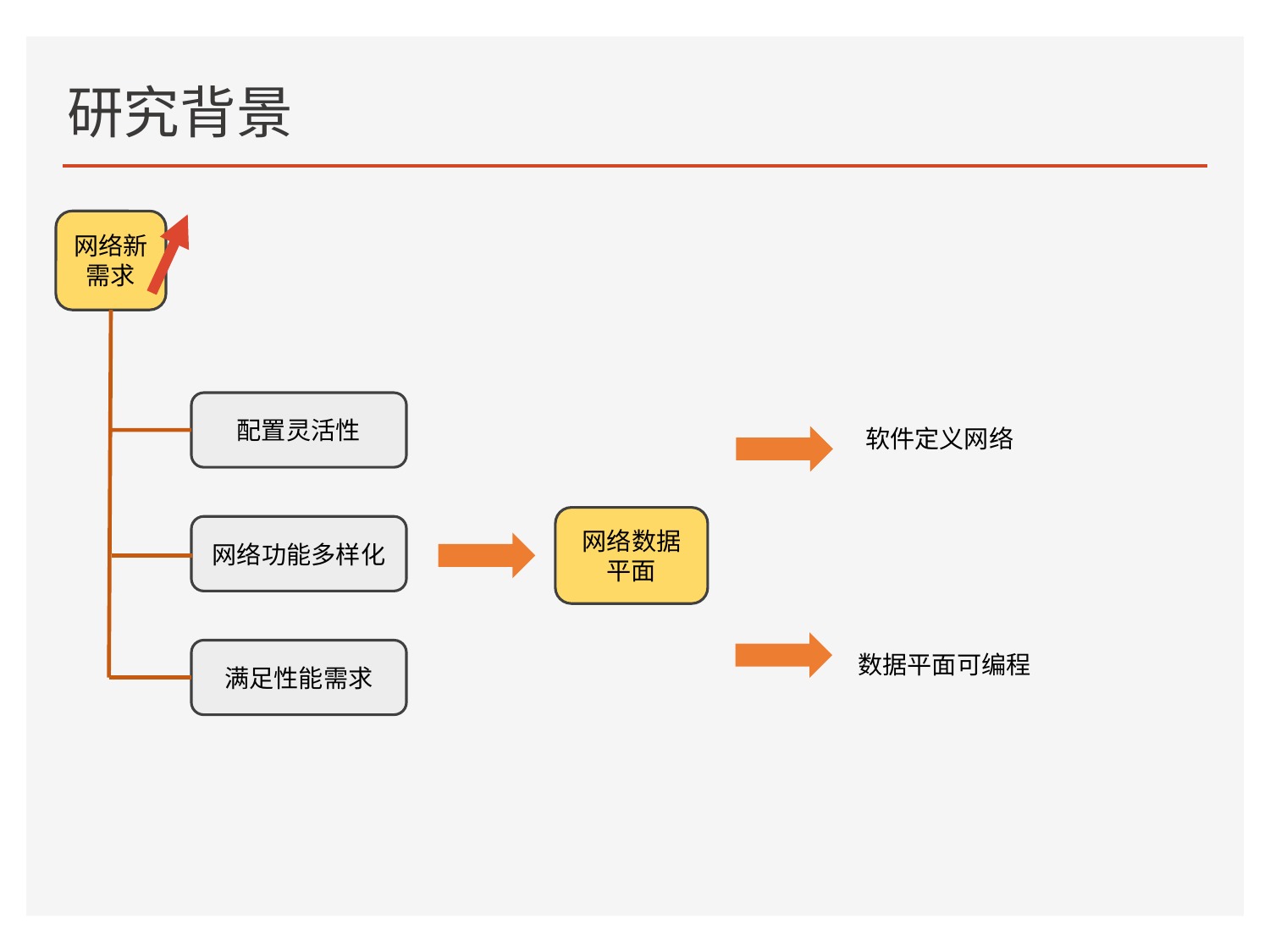

？
网络数据
平面
# 研究背景
有限的资源
网络新需求
全球移动用户数量
57亿
全球互联网带宽
RMB
2352亿
5.85EB
中国云计算市场

45亿

32亿
756亿
1.79EB
配置灵活性
147亿

0.45EB

软件定义网络

2017
2020
2023
2017
2020
2023
2017
2020
2023
网络数据
平面
网络功能多样化

智慧物流
5G/6G
智慧城市
云计算

满足性能需求
数据平面可编程
新基建
智慧交通
智慧办公
新互联
雾计算
边缘计算
智慧教育
智慧医疗
深度学习
物联网
流量增长点
新应用